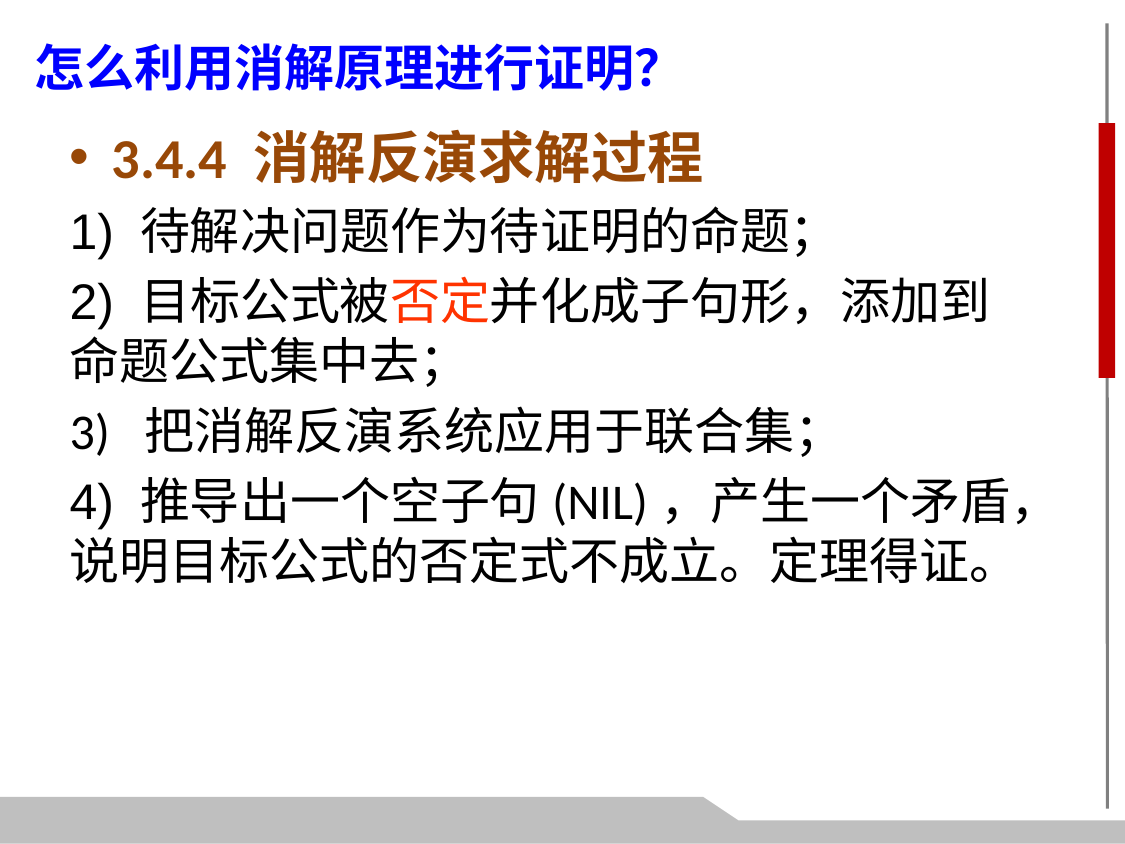

怎么利用消解原理进行证明？
3.4.4 消解反演求解过程
1) 待解决问题作为待证明的命题；
2) 目标公式被否定并化成子句形，添加到命题公式集中去；
3)  把消解反演系统应用于联合集；
4) 推导出一个空子句(NIL)，产生一个矛盾，说明目标公式的否定式不成立。定理得证。